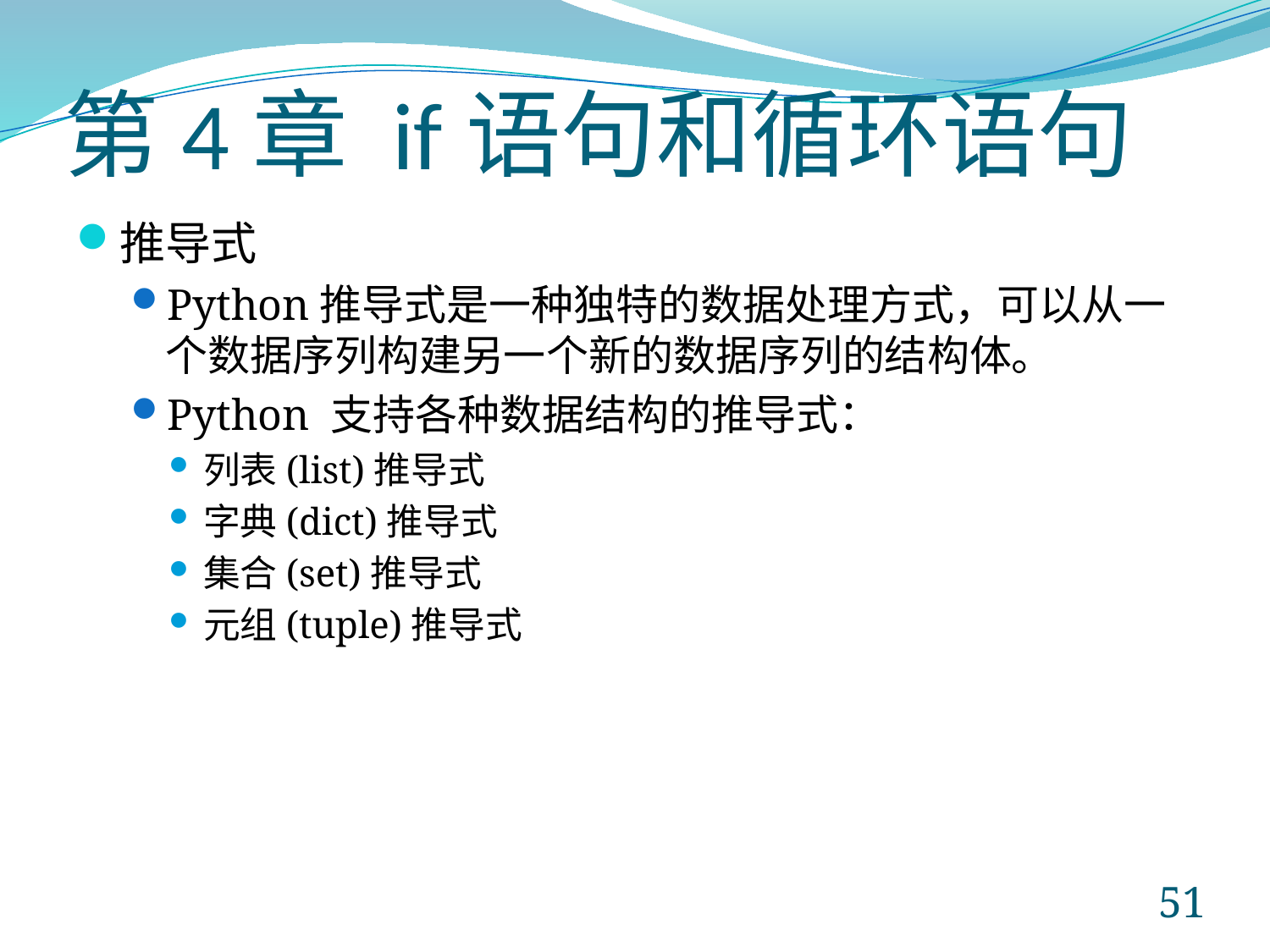

# 第4章 if语句和循环语句
推导式
Python推导式是一种独特的数据处理方式，可以从一个数据序列构建另一个新的数据序列的结构体。
Python 支持各种数据结构的推导式：
列表(list)推导式
字典(dict)推导式
集合(set)推导式
元组(tuple)推导式
51